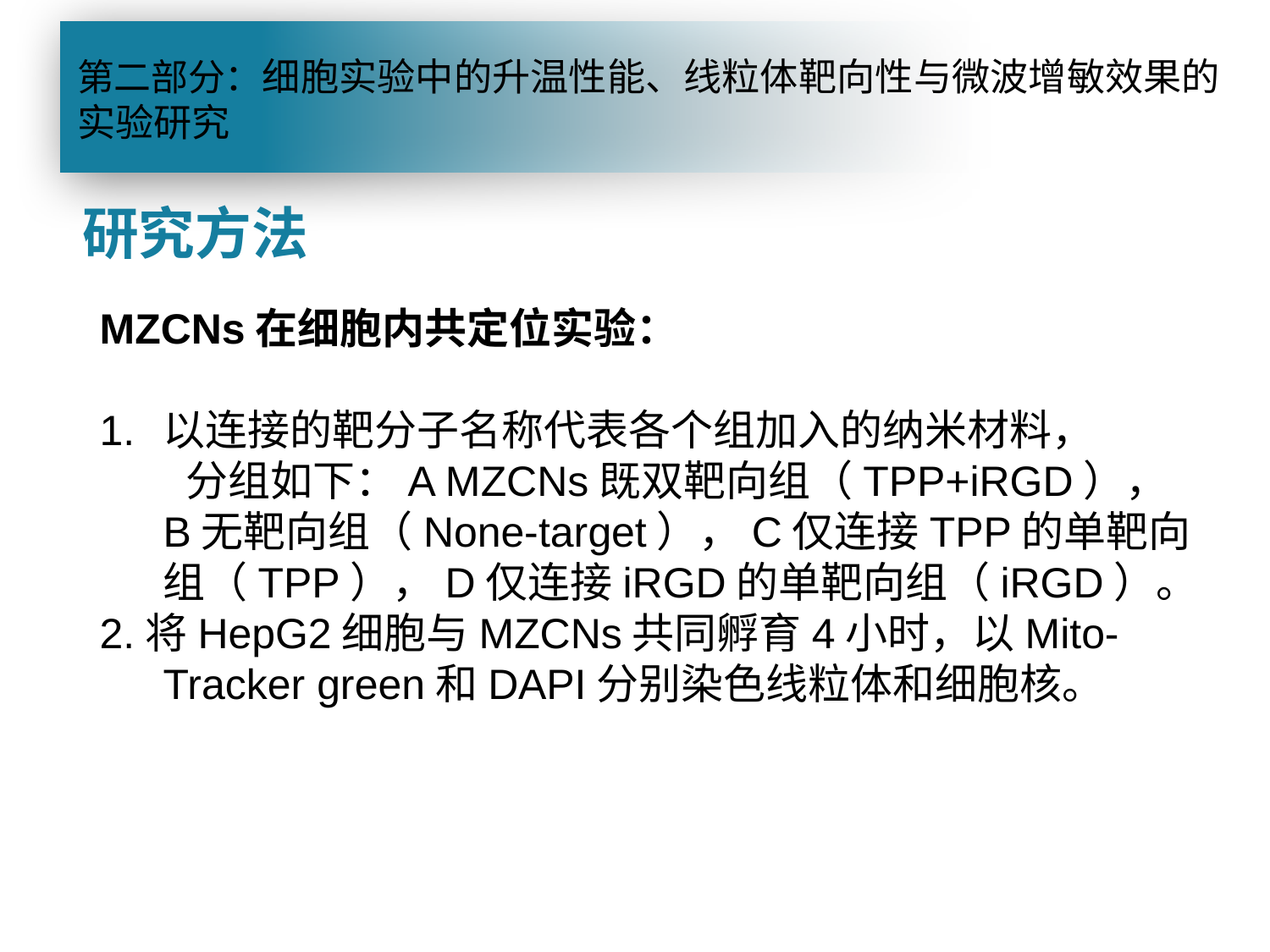

# 第二部分：细胞实验中的升温性能、线粒体靶向性与微波增敏效果的实验研究
研究方法
MZCNs在细胞内共定位实验：

以连接的靶分子名称代表各个组加入的纳米材料，
        分组如下：A MZCNs既双靶向组（TPP+iRGD）， B无靶向组（None-target），C仅连接TPP的单靶向组（TPP），D仅连接iRGD的单靶向组（iRGD）。
2.将HepG2细胞与MZCNs共同孵育4小时，以Mito-Tracker green和DAPI分别染色线粒体和细胞核。